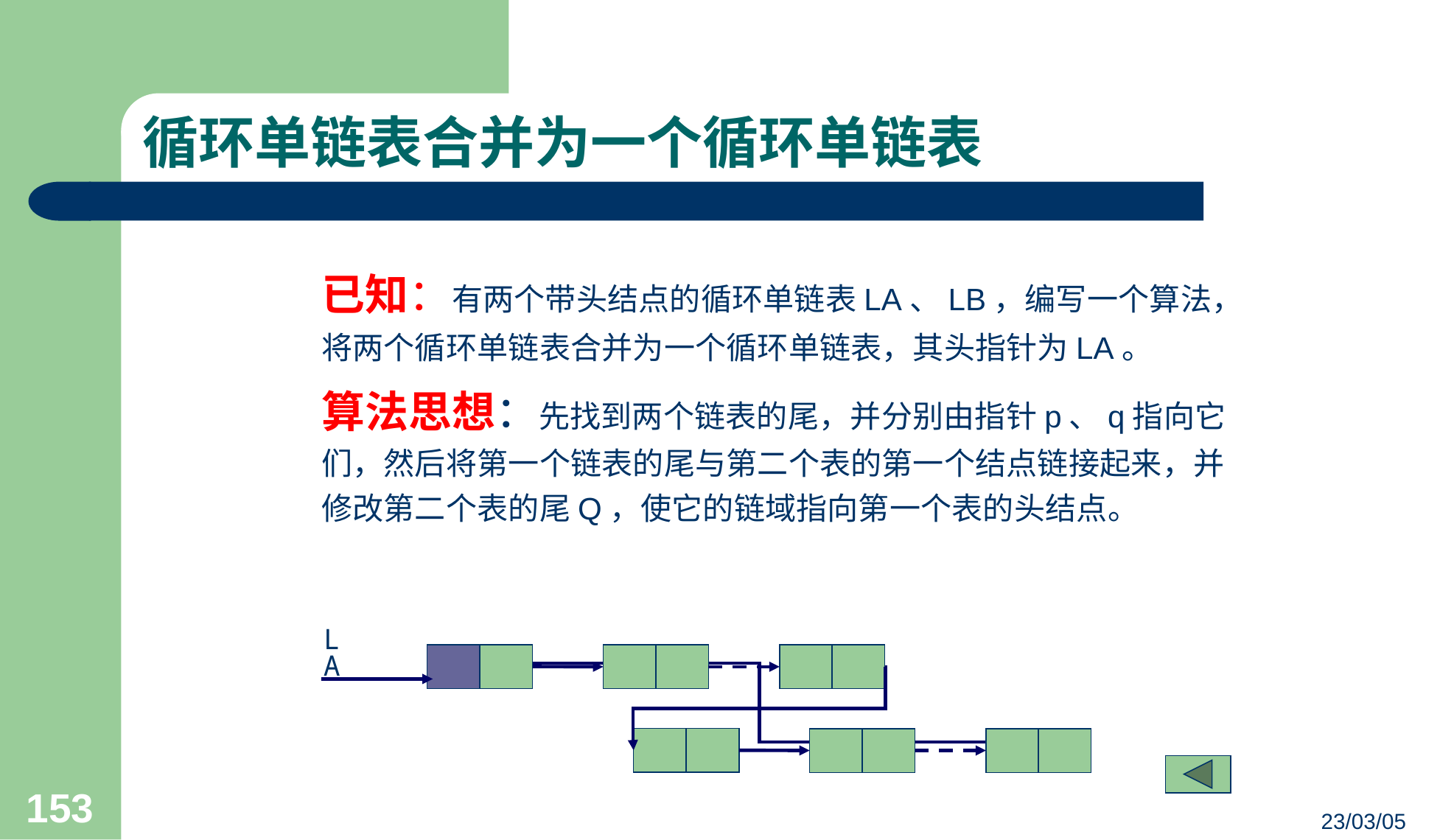

# 循环单链表合并为一个循环单链表
	已知：有两个带头结点的循环单链表LA、LB，编写一个算法，将两个循环单链表合并为一个循环单链表，其头指针为LA。
	算法思想：先找到两个链表的尾，并分别由指针p、q指向它们，然后将第一个链表的尾与第二个表的第一个结点链接起来，并修改第二个表的尾Q，使它的链域指向第一个表的头结点。
LA

153
23/03/05